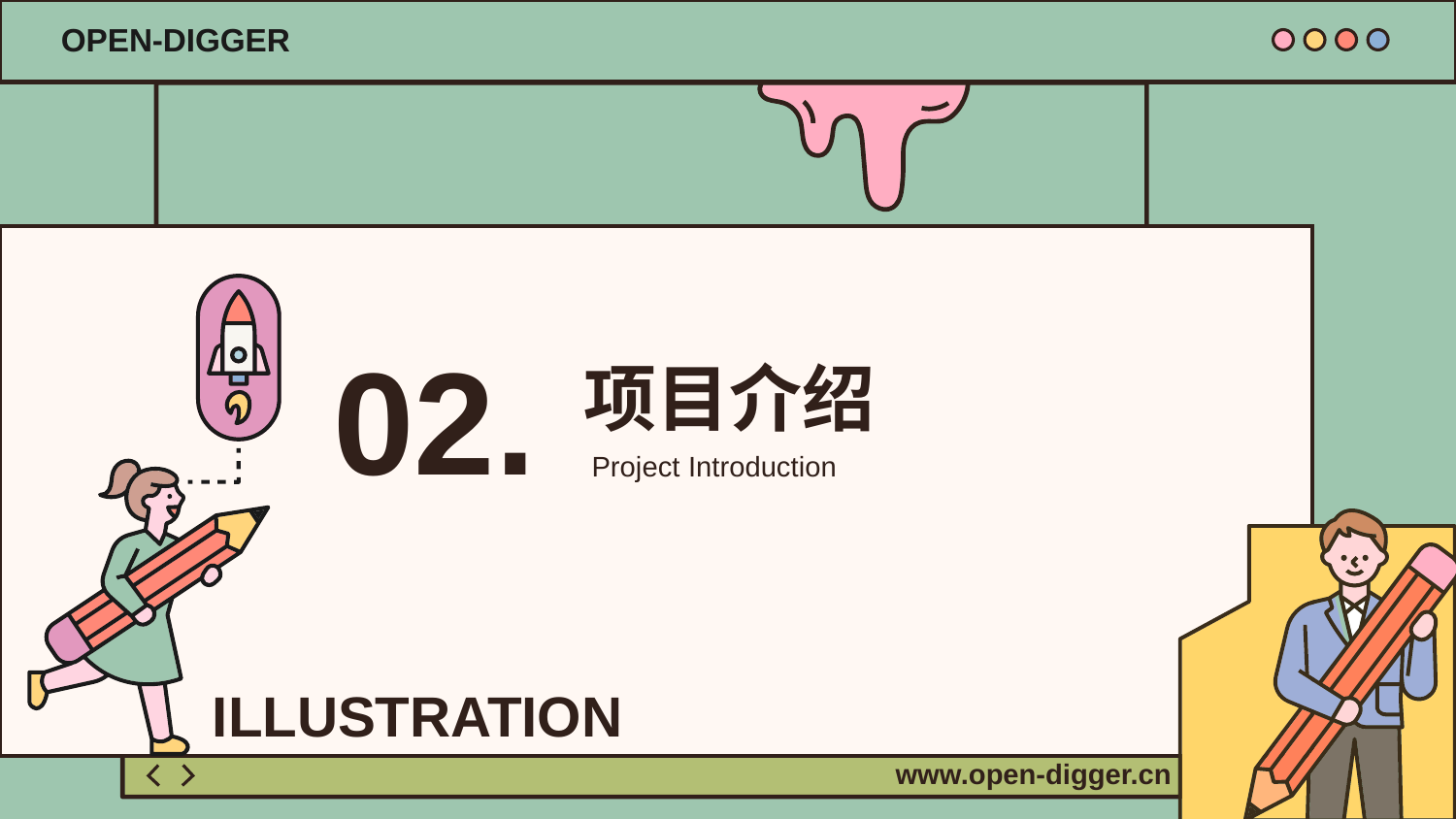

OPEN-DIGGER

02.
项目介绍
Project Introduction
ILLUSTRATION
www.open-digger.cn